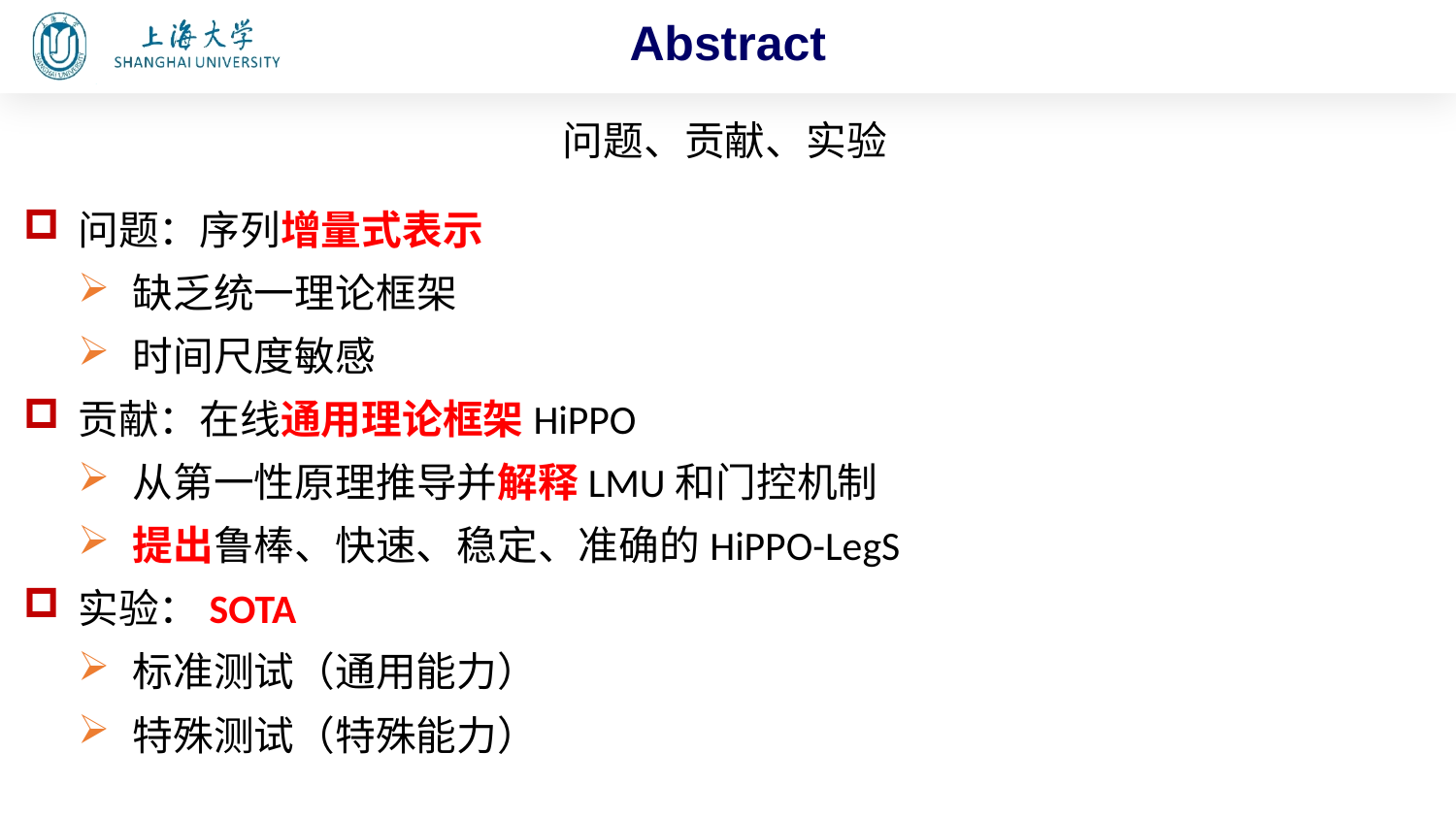

Abstract
问题、贡献、实验
问题：序列增量式表示
缺乏统一理论框架
时间尺度敏感
贡献：在线通用理论框架HiPPO
从第一性原理推导并解释LMU和门控机制
提出鲁棒、快速、稳定、准确的HiPPO-LegS
实验：SOTA
标准测试（通用能力）
特殊测试（特殊能力）